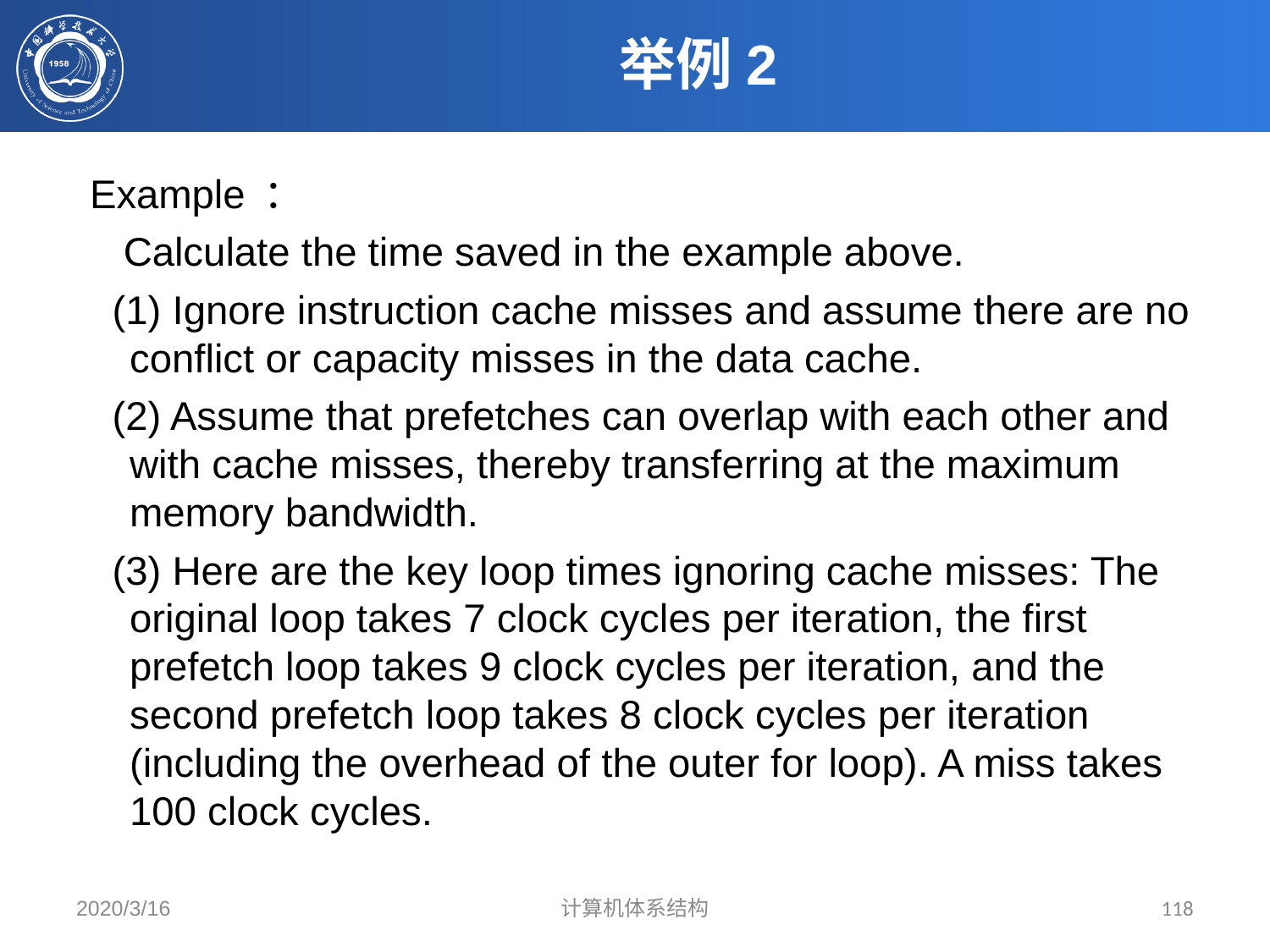

# 举例2
Example ：
   Calculate the time saved in the example above.
  (1) Ignore instruction cache misses and assume there are no conflict or capacity misses in the data cache.
  (2) Assume that prefetches can overlap with each other and with cache misses, thereby transferring at the maximum memory bandwidth.
  (3) Here are the key loop times ignoring cache misses: The original loop takes 7 clock cycles per iteration, the first prefetch loop takes 9 clock cycles per iteration, and the second prefetch loop takes 8 clock cycles per iteration (including the overhead of the outer for loop). A miss takes 100 clock cycles.

2020/3/16
计算机体系结构
118